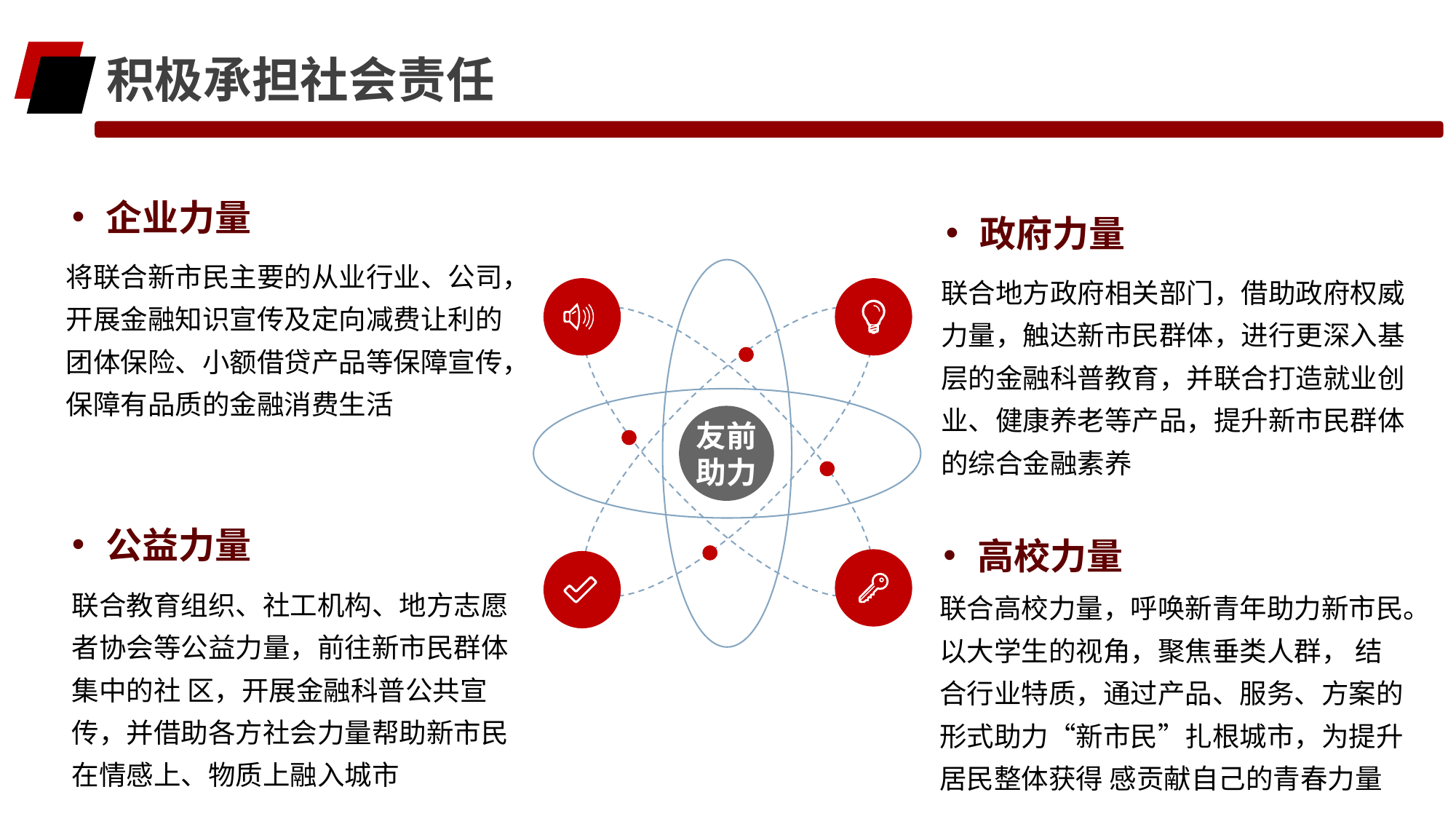

积极承担社会责任

企业力量
政府力量
将联合新市民主要的从业行业、公司，开展金融知识宣传及定向减费让利的团体保险、小额借贷产品等保障宣传，保障有品质的金融消费生活

友前
助力

联合地方政府相关部门，借助政府权威力量，触达新市民群体，进行更深入基层的金融科普教育，并联合打造就业创业、健康养老等产品，提升新市民群体的综合金融素养
公益力量
高校力量
联合教育组织、社工机构、地方志愿者协会等公益力量，前往新市民群体集中的社 区，开展金融科普公共宣传，并借助各方社会力量帮助新市民在情感上、物质上融入城市
联合高校力量，呼唤新青年助力新市民。以大学生的视角，聚焦垂类人群， 结合行业特质，通过产品、服务、方案的形式助力“新市民”扎根城市，为提升居民整体获得 感贡献自己的青春力量